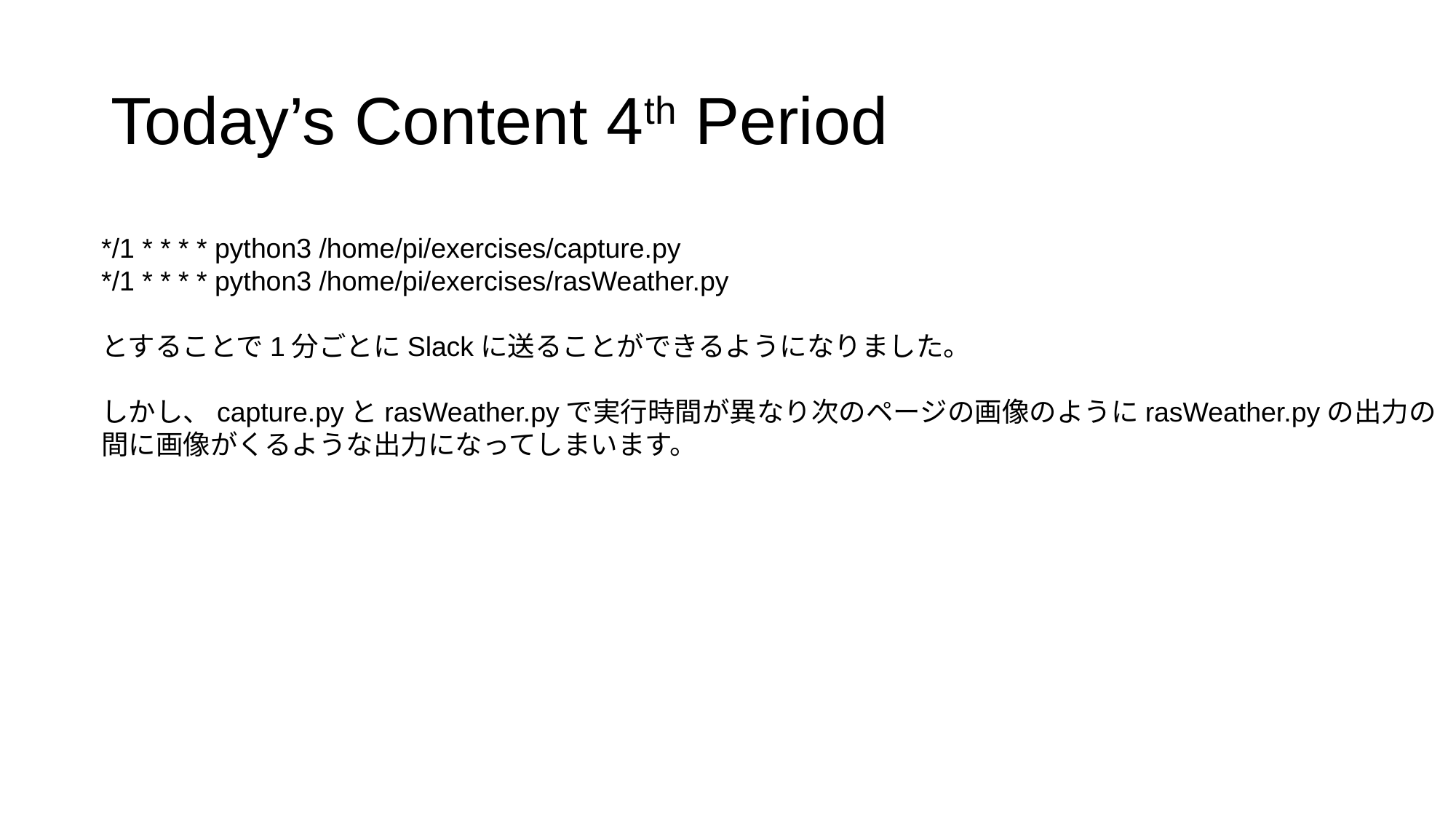

# Today’s Content 4th Period
*/1 * * * * python3 /home/pi/exercises/capture.py
*/1 * * * * python3 /home/pi/exercises/rasWeather.py

とすることで1分ごとにSlackに送ることができるようになりました。

しかし、capture.pyとrasWeather.pyで実行時間が異なり次のページの画像のようにrasWeather.pyの出力の
間に画像がくるような出力になってしまいます。